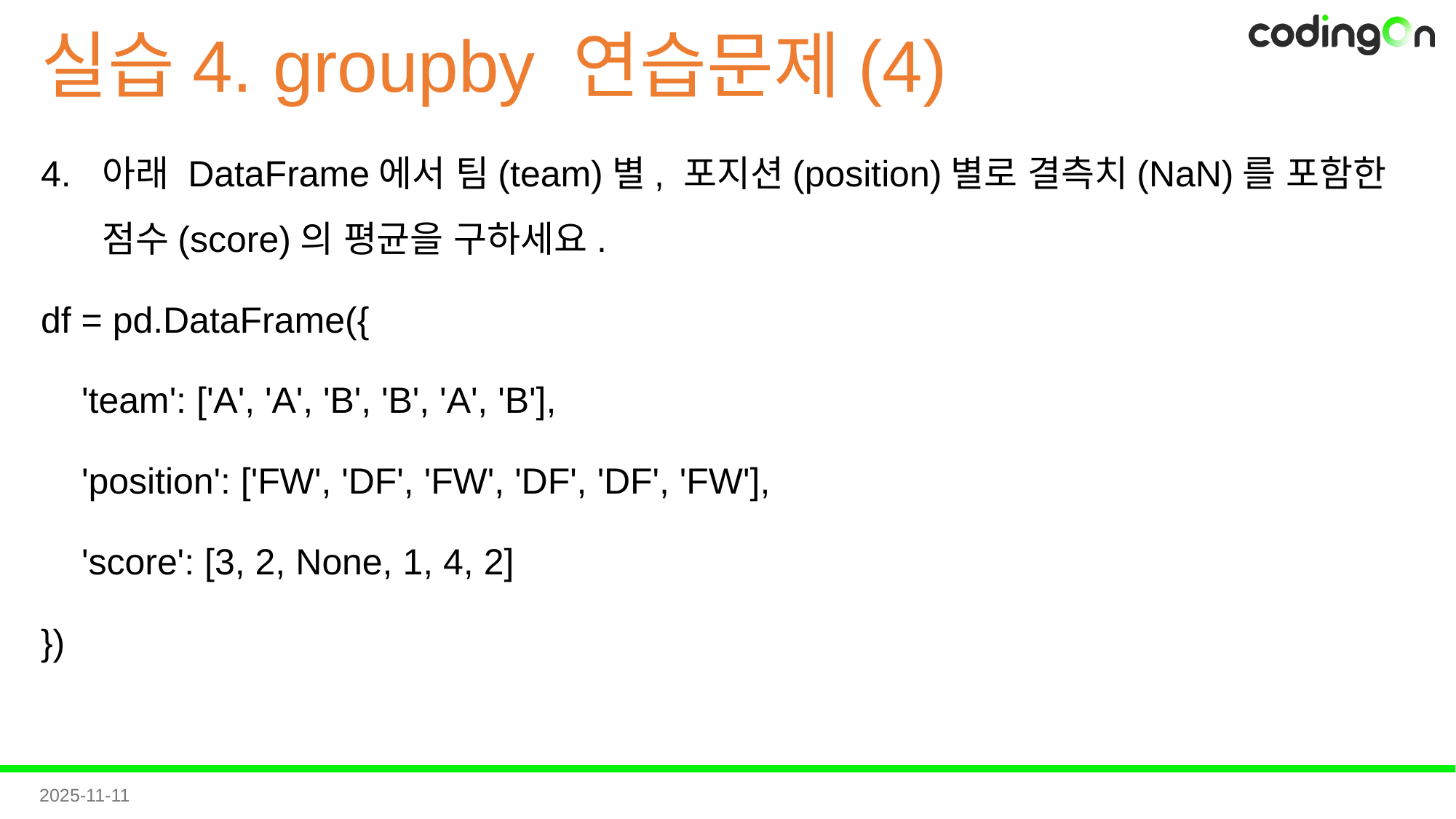

# 실습4. groupby 연습문제(4)
아래 DataFrame에서 팀(team)별, 포지션(position)별로 결측치(NaN)를 포함한 점수(score)의 평균을 구하세요.
df = pd.DataFrame({
    'team': ['A', 'A', 'B', 'B', 'A', 'B'],
    'position': ['FW', 'DF', 'FW', 'DF', 'DF', 'FW'],
    'score': [3, 2, None, 1, 4, 2]
})
2025-11-11